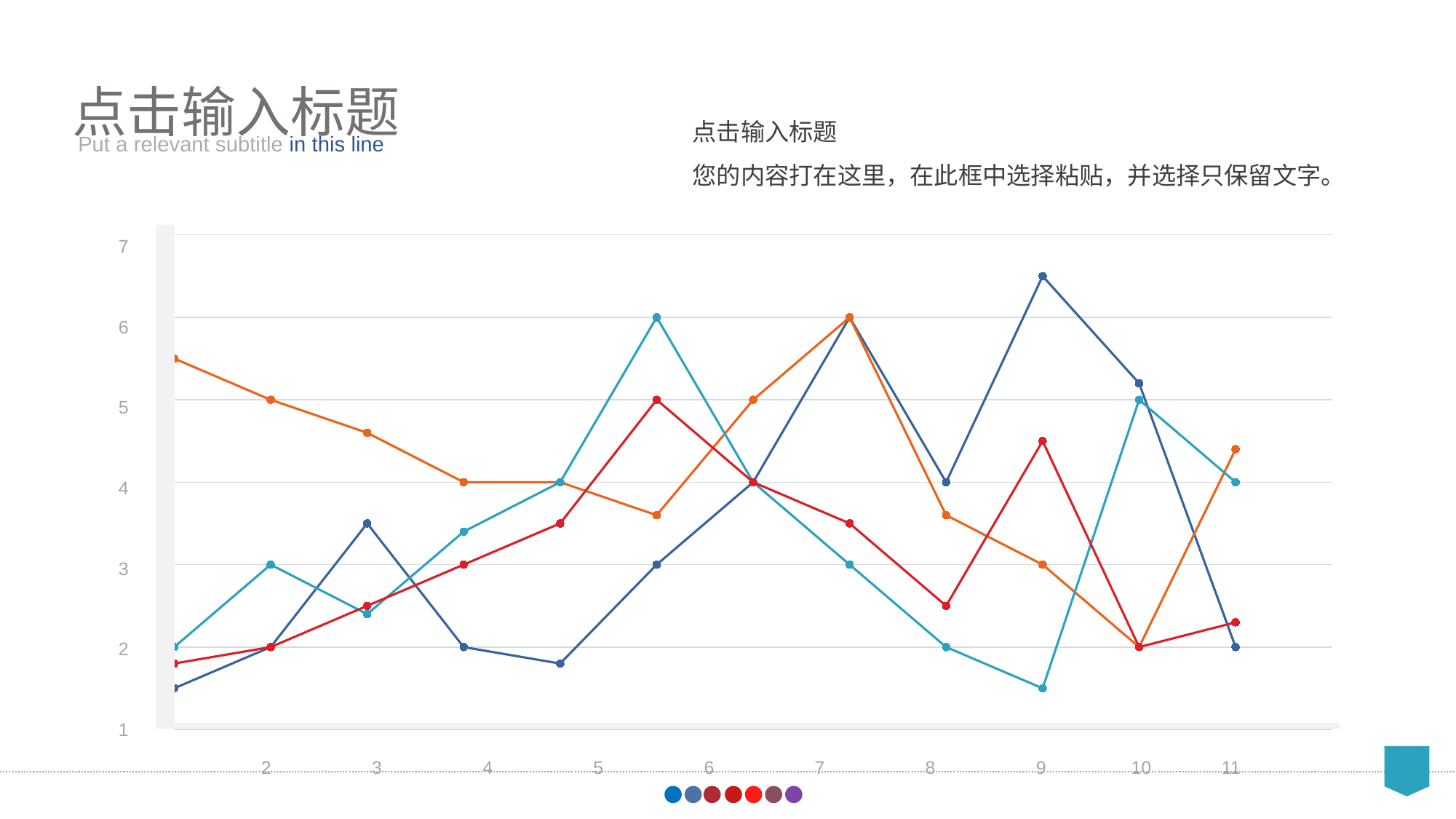

点击输入标题
点击输入标题
您的内容打在这里，在此框中选择粘贴，并选择只保留文字。
Put a relevant subtitle in this line

7

### Chart

| Category | 列3 | 列2 | 列1 | 列12 | Y 值 |
|---|---|---|---|---|---|
6
5
4
3
2
1
2
3
4
5
6
7
8
9
10
11